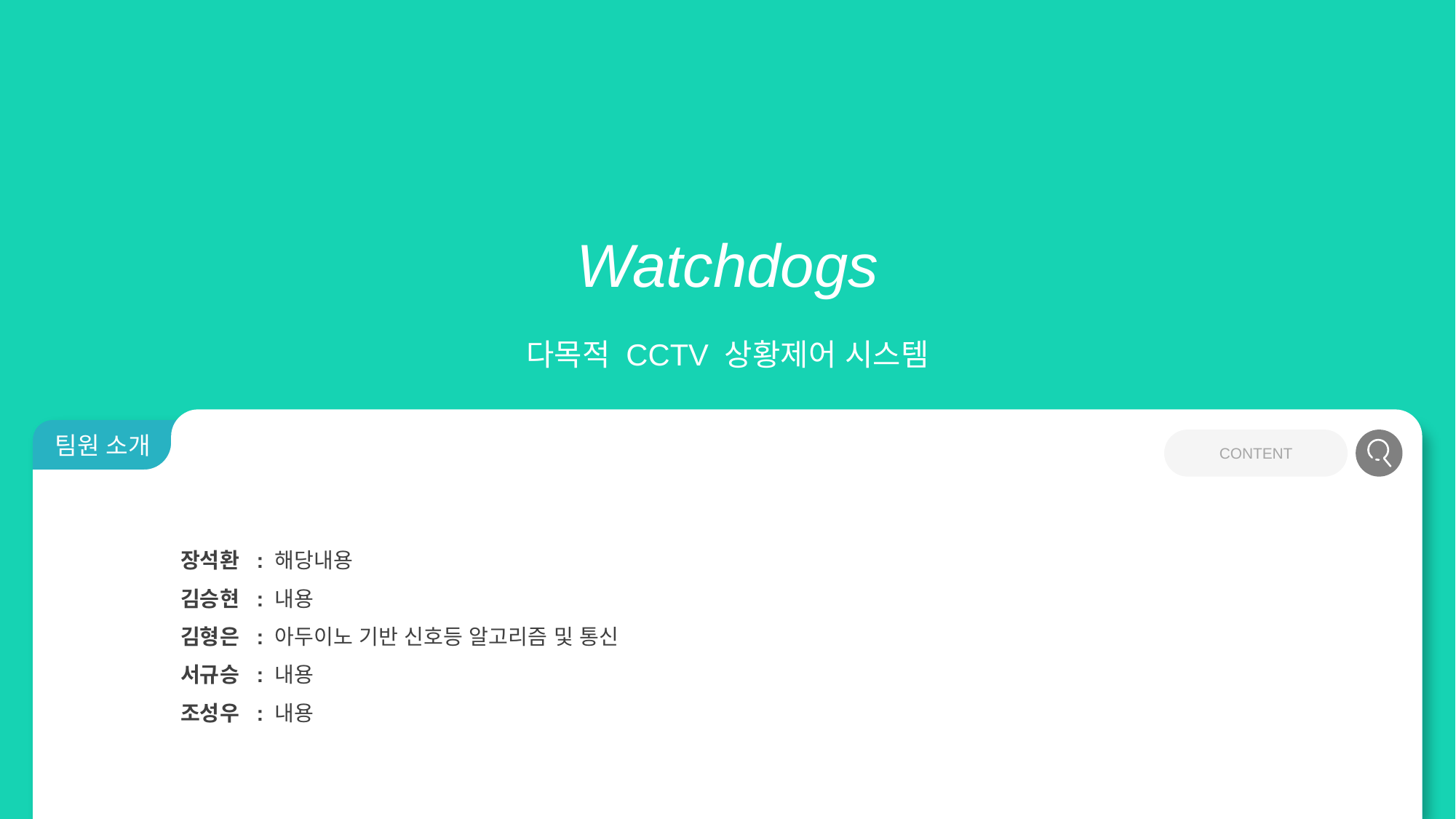

Watchdogs
다목적 CCTV 상황제어 시스템

팀원 소개
CONTENT

장석환  : 해당내용
김승현  : 내용
김형은  : 아두이노 기반 신호등 알고리즘 및 통신
서규승  : 내용
조성우  : 내용